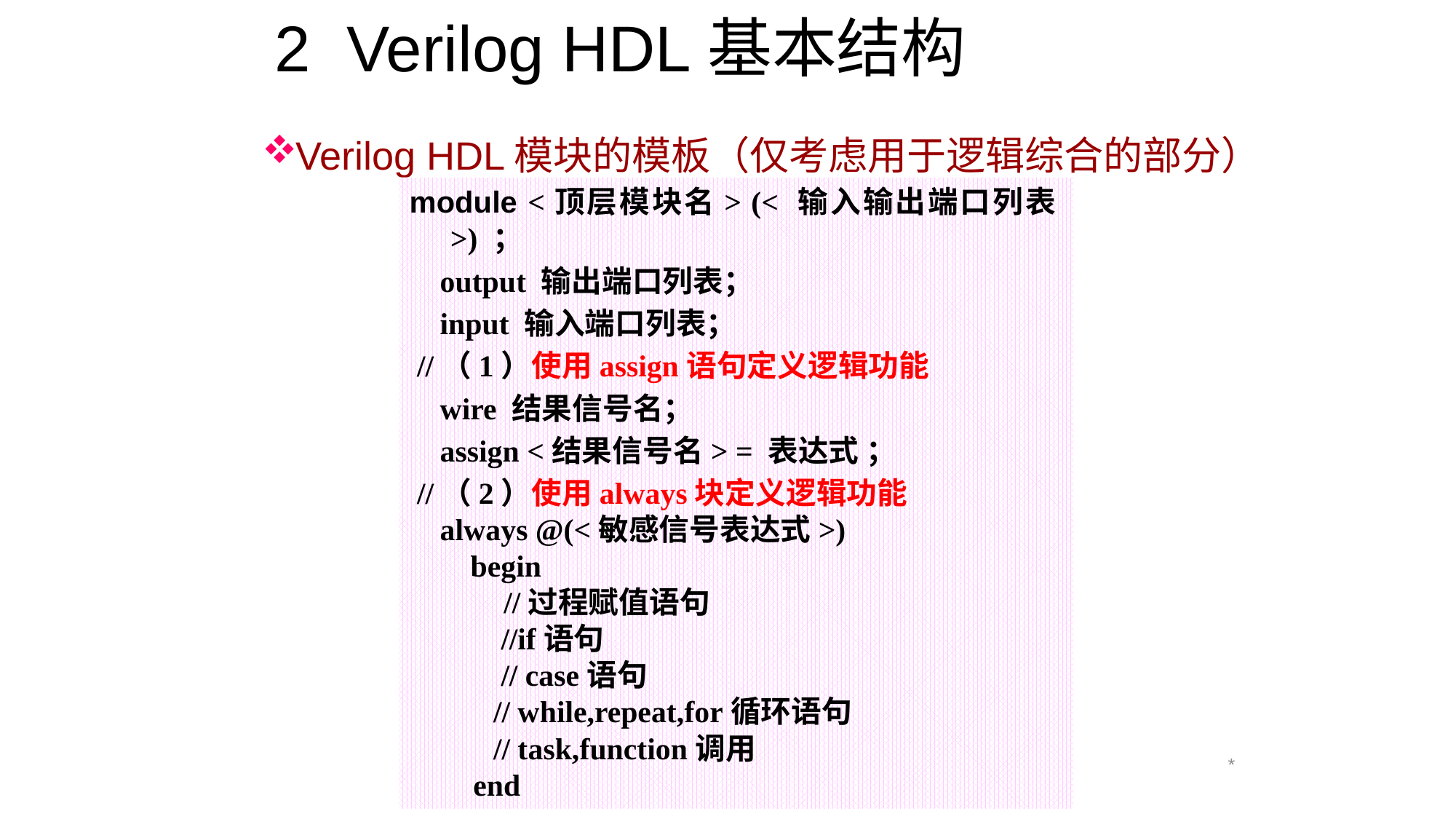

# 2  Verilog HDL基本结构
Verilog HDL模块的模板（仅考虑用于逻辑综合的部分）
module <顶层模块名> (< 输入输出端口列表>) ；
    output 输出端口列表；
    input 输入端口列表；
 //（1）使用assign语句定义逻辑功能
    wire 结果信号名；
    assign <结果信号名> = 表达式 ；
 //（2）使用always块定义逻辑功能
    always @(<敏感信号表达式>)
        begin
	       //过程赋值语句
            //if语句
            // case语句
           // while,repeat,for循环语句
           // task,function调用
	   end
*